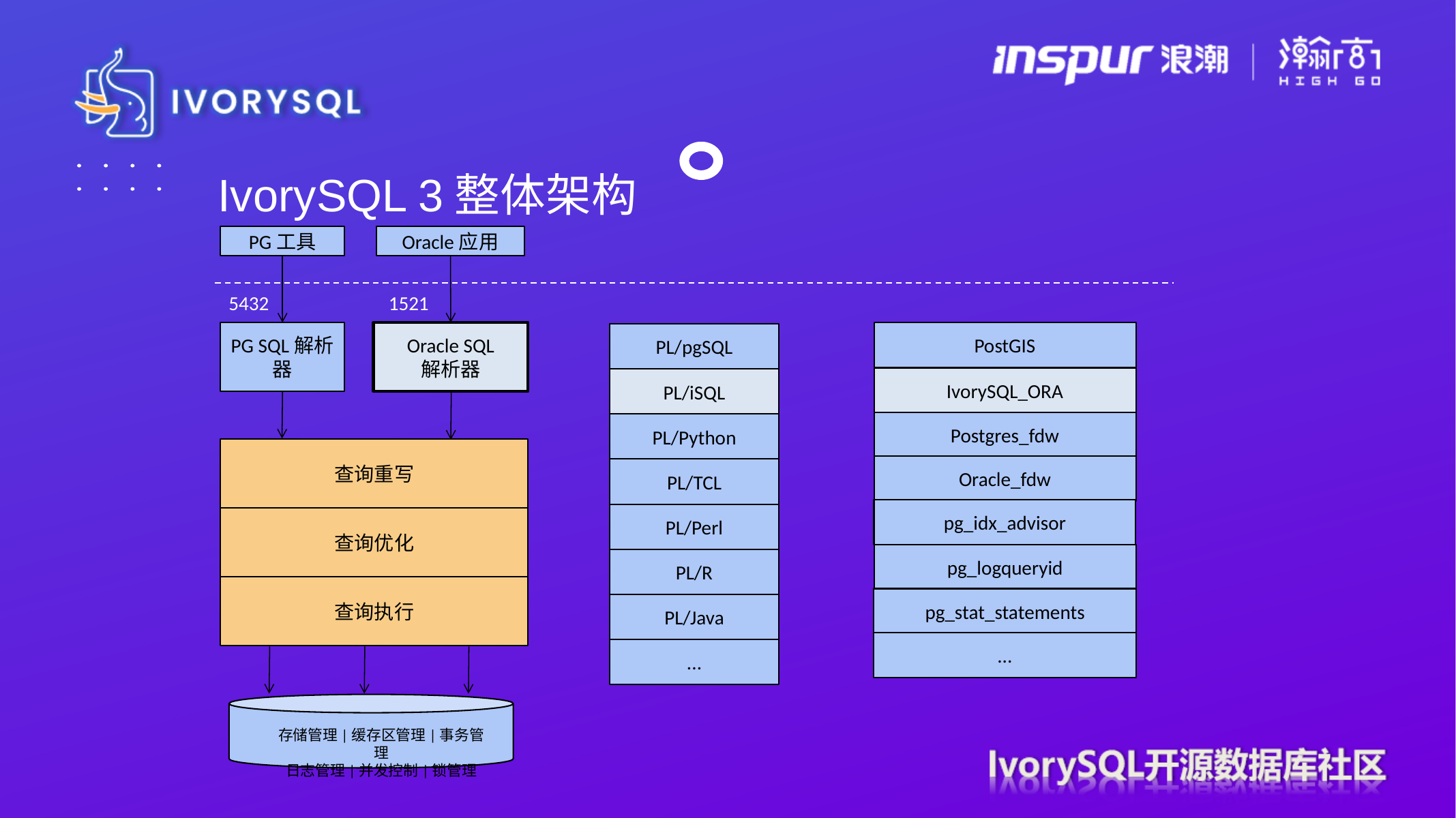

IvorySQL 3整体架构

PG工具
Oracle应用
5432
1521
PG SQL解析器
Oracle SQL
解析器
PostGIS
PL/pgSQL
IvorySQL_ORA
PL/iSQL
Postgres_fdw
PL/Python
查询重写
Oracle_fdw
PL/TCL
pg_idx_advisor
PL/Perl
查询优化
pg_logqueryid
PL/R
查询执行
pg_stat_statements
PL/Java
...
...

存储管理|缓存区管理|事务管理
日志管理|并发控制|锁管理